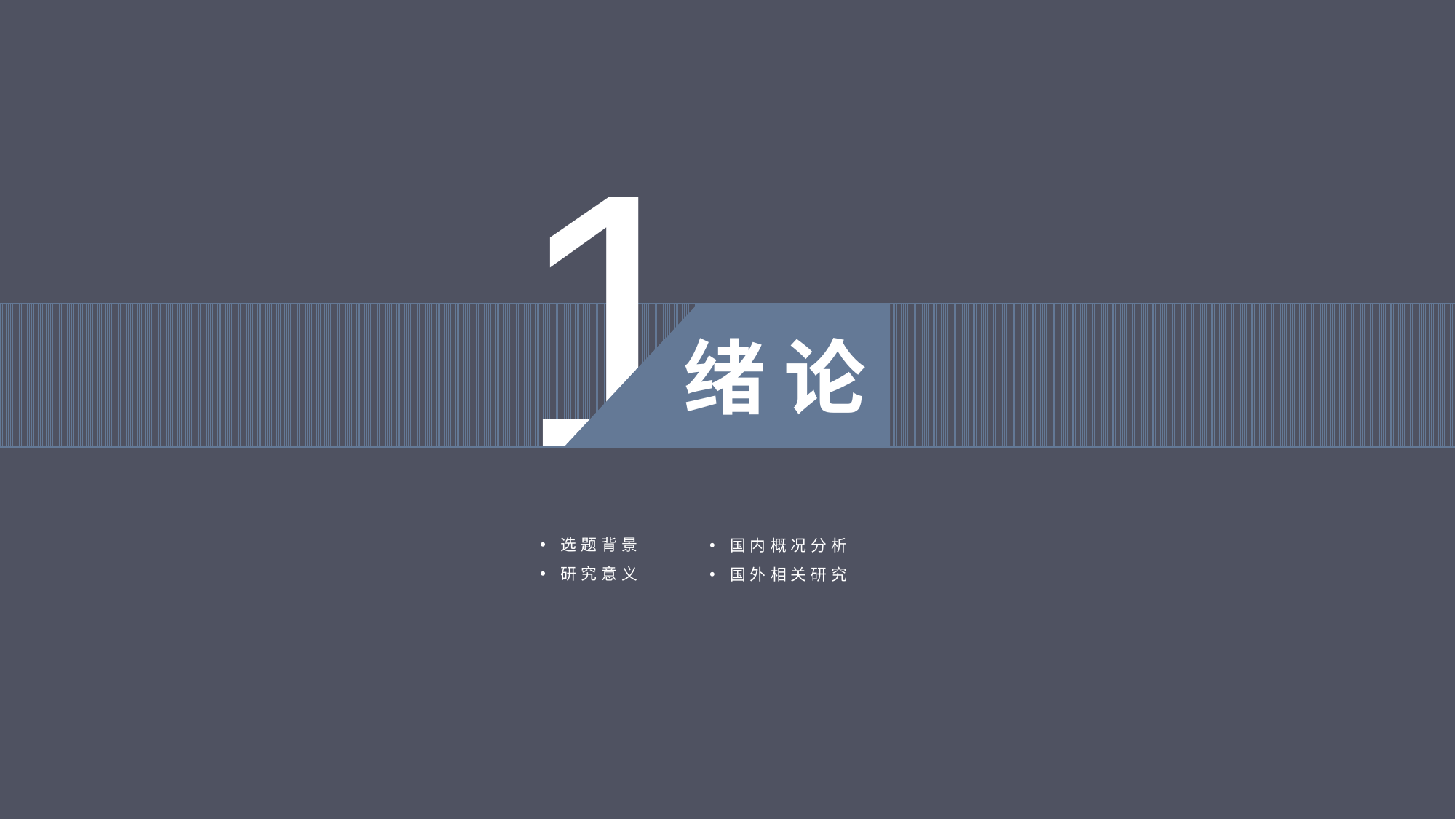

1

绪 论
选题背景
研究意义
国内概况分析
国外相关研究